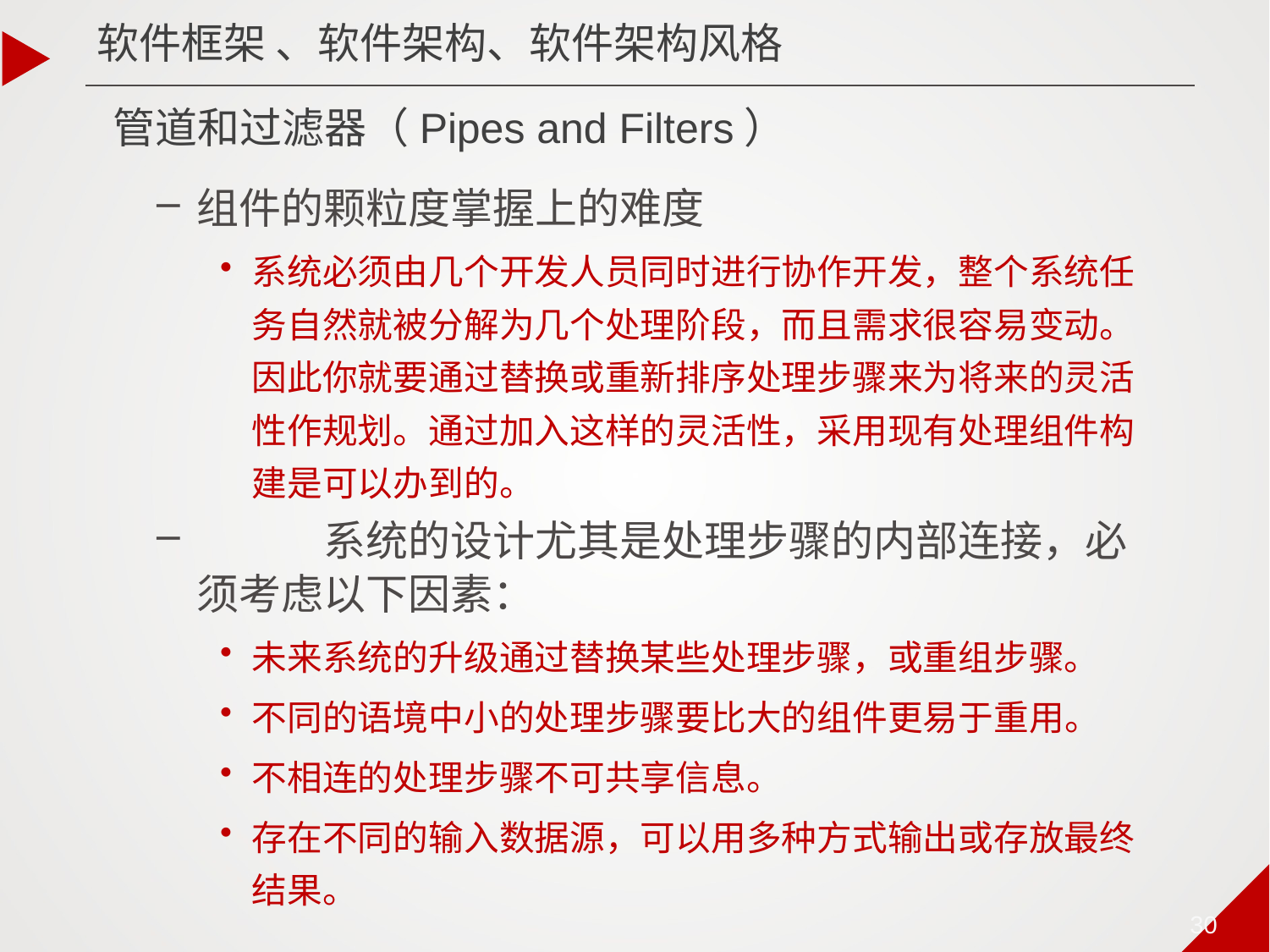

软件框架 、软件架构、软件架构风格

# 管道和过滤器（Pipes and Filters）
组件的颗粒度掌握上的难度
系统必须由几个开发人员同时进行协作开发，整个系统任务自然就被分解为几个处理阶段，而且需求很容易变动。因此你就要通过替换或重新排序处理步骤来为将来的灵活性作规划。通过加入这样的灵活性，采用现有处理组件构建是可以办到的。
	系统的设计尤其是处理步骤的内部连接，必须考虑以下因素：
未来系统的升级通过替换某些处理步骤，或重组步骤。
不同的语境中小的处理步骤要比大的组件更易于重用。
不相连的处理步骤不可共享信息。
存在不同的输入数据源，可以用多种方式输出或存放最终结果。